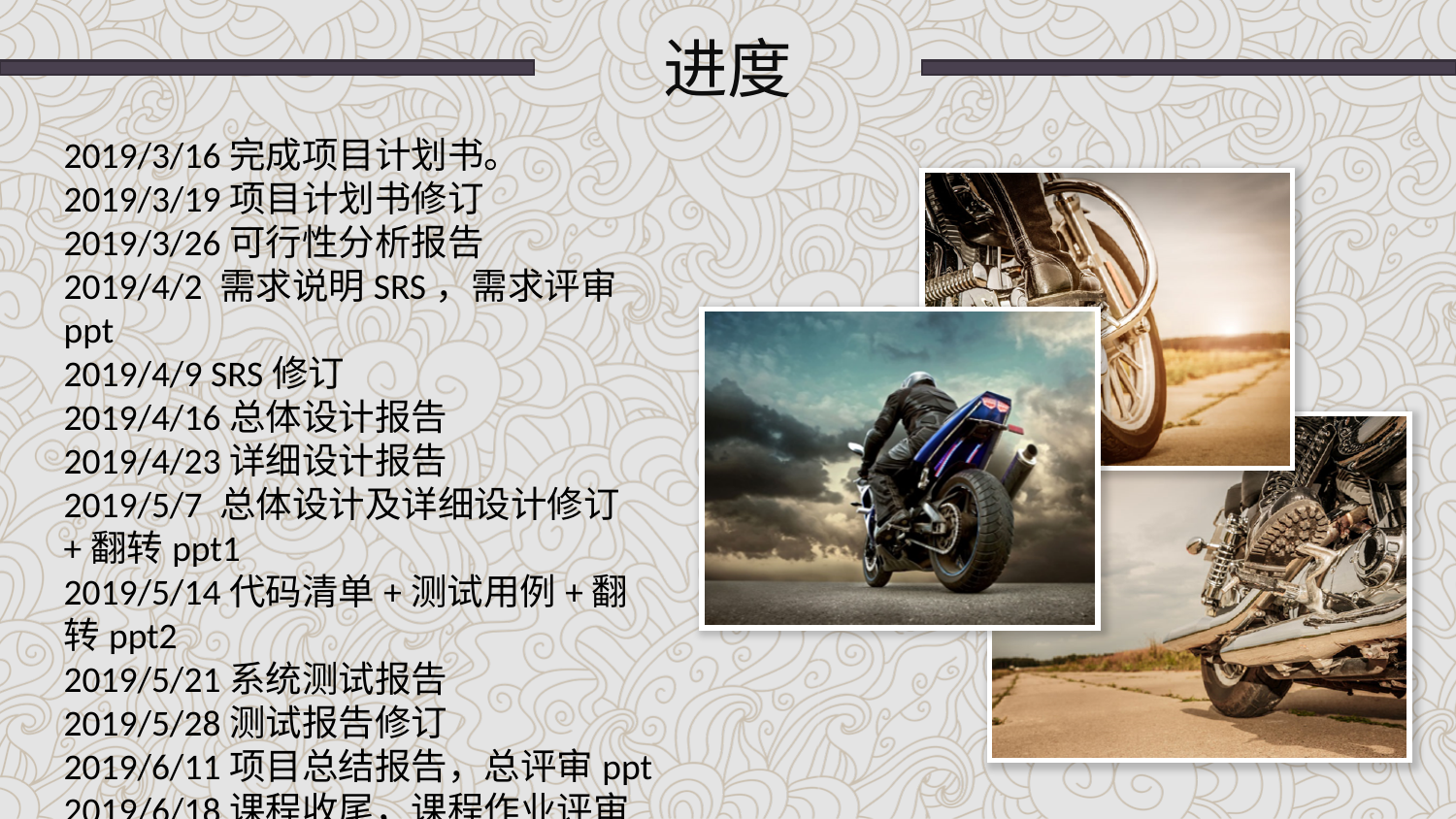

进度

2019/3/16完成项目计划书。
2019/3/19项目计划书修订
2019/3/26可行性分析报告
2019/4/2 需求说明SRS，需求评审ppt
2019/4/9 SRS修订
2019/4/16总体设计报告
2019/4/23详细设计报告
2019/5/7 总体设计及详细设计修订+翻转ppt1
2019/5/14代码清单+测试用例+翻转ppt2
2019/5/21系统测试报告
2019/5/28测试报告修订
2019/6/11项目总结报告，总评审ppt
2019/6/18课程收尾，课程作业评审